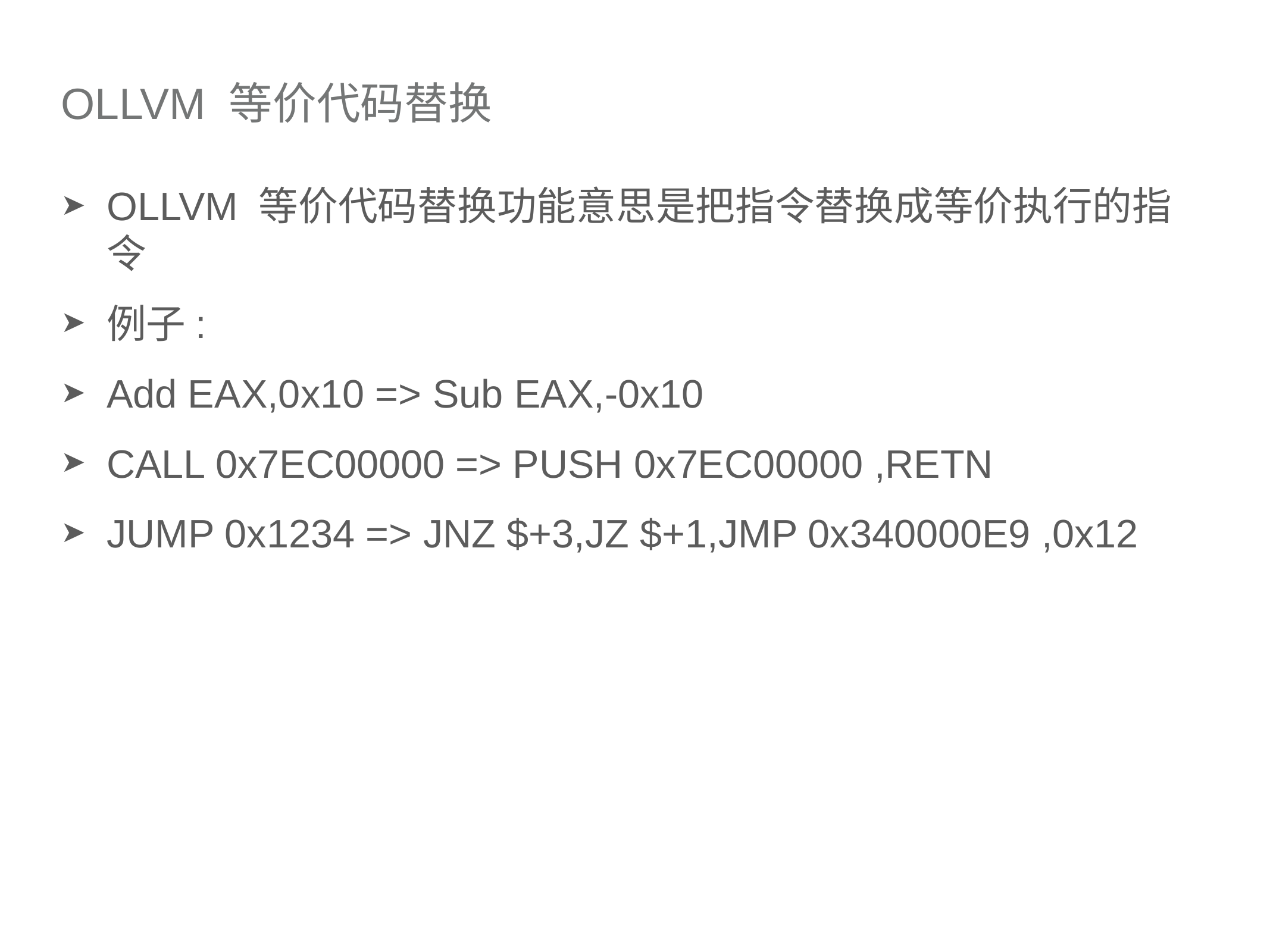

# OLLVM 等价代码替换

OLLVM 等价代码替换功能意思是把指令替换成等价执行的指令
例子:
Add EAX,0x10 => Sub EAX,-0x10
CALL 0x7EC00000 => PUSH 0x7EC00000 ,RETN
JUMP 0x1234 => JNZ $+3,JZ $+1,JMP 0x340000E9 ,0x12